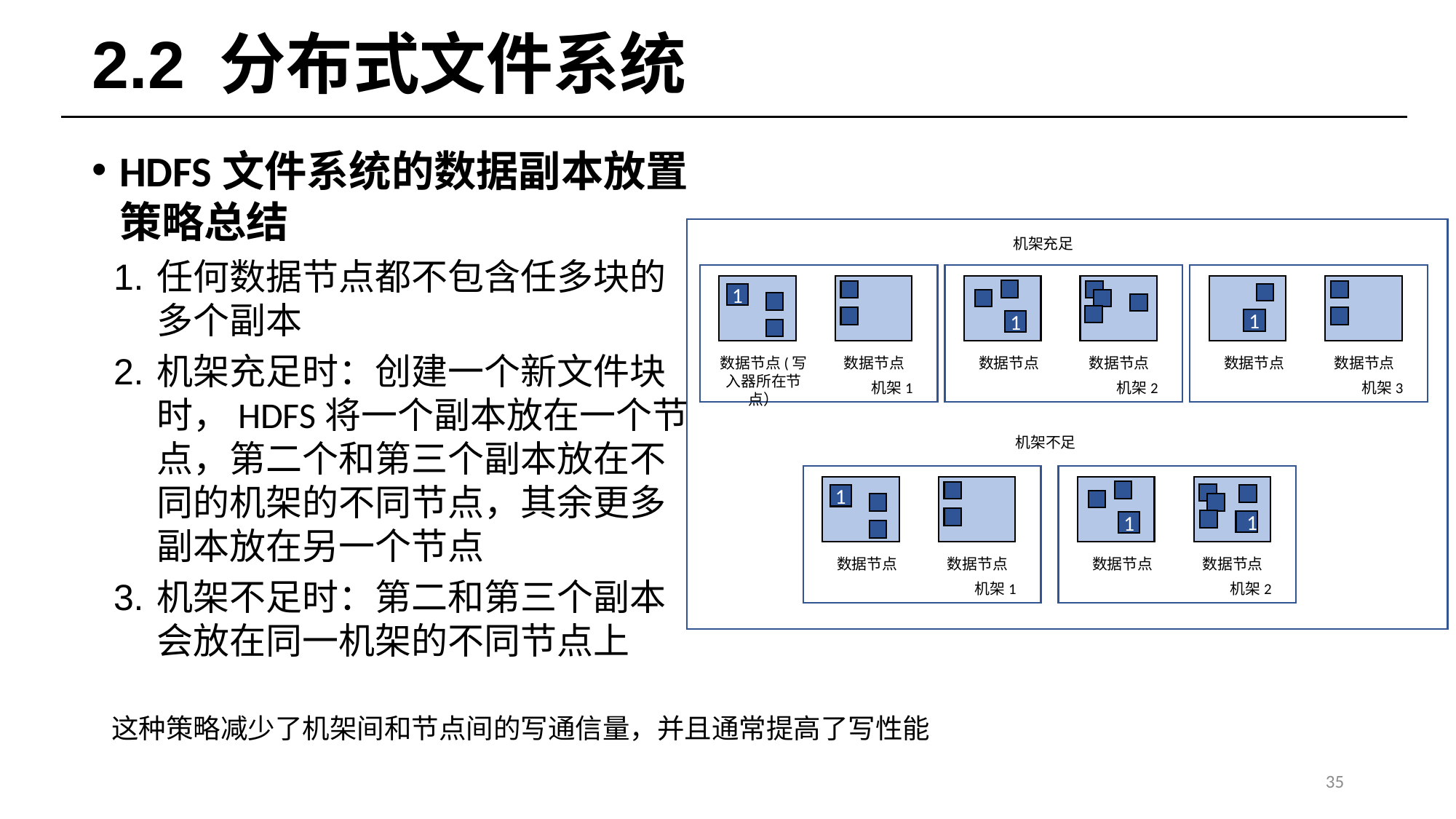

# 2.2 分布式文件系统
HDFS文件系统的数据副本放置策略总结
任何数据节点都不包含任多块的多个副本
机架充足时：创建一个新文件块时，HDFS将一个副本放在一个节点，第二个和第三个副本放在不同的机架的不同节点，其余更多副本放在另一个节点
机架不足时：第二和第三个副本会放在同一机架的不同节点上

机架充足

1

数据节点(写入器所在节点）
数据节点
机架1

1
数据节点
数据节点
机架2

1
数据节点
数据节点
机架3

机架不足

1

数据节点
数据节点
机架1

1
数据节点
数据节点
机架2

1
这种策略减少了机架间和节点间的写通信量，并且通常提高了写性能
35